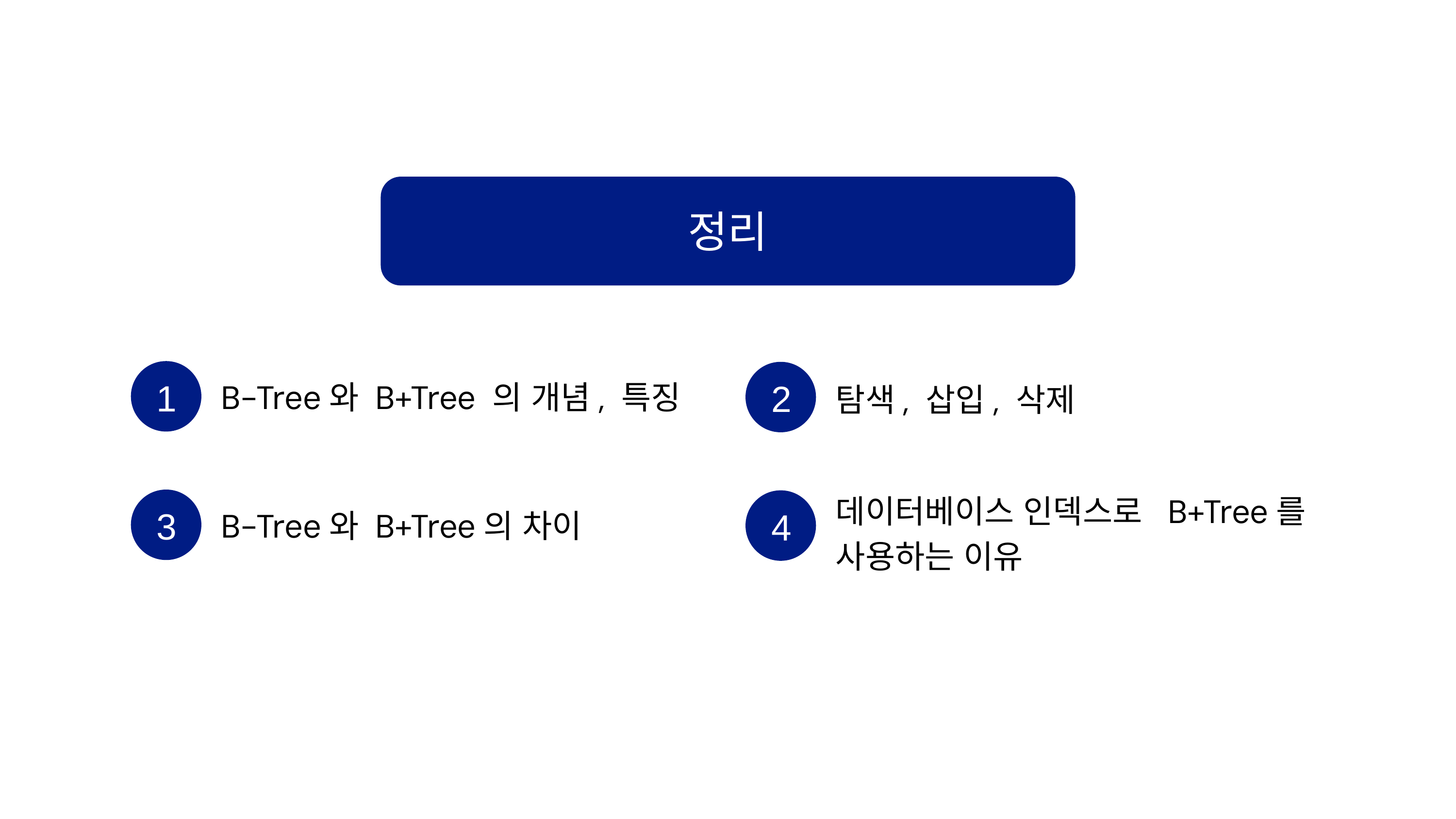

정리

B-Tree와 B+Tree 의 개념, 특징
탐색, 삽입, 삭제
1
2
데이터베이스 인덱스로  B+Tree를
사용하는 이유

B-Tree와 B+Tree의 차이
3
4